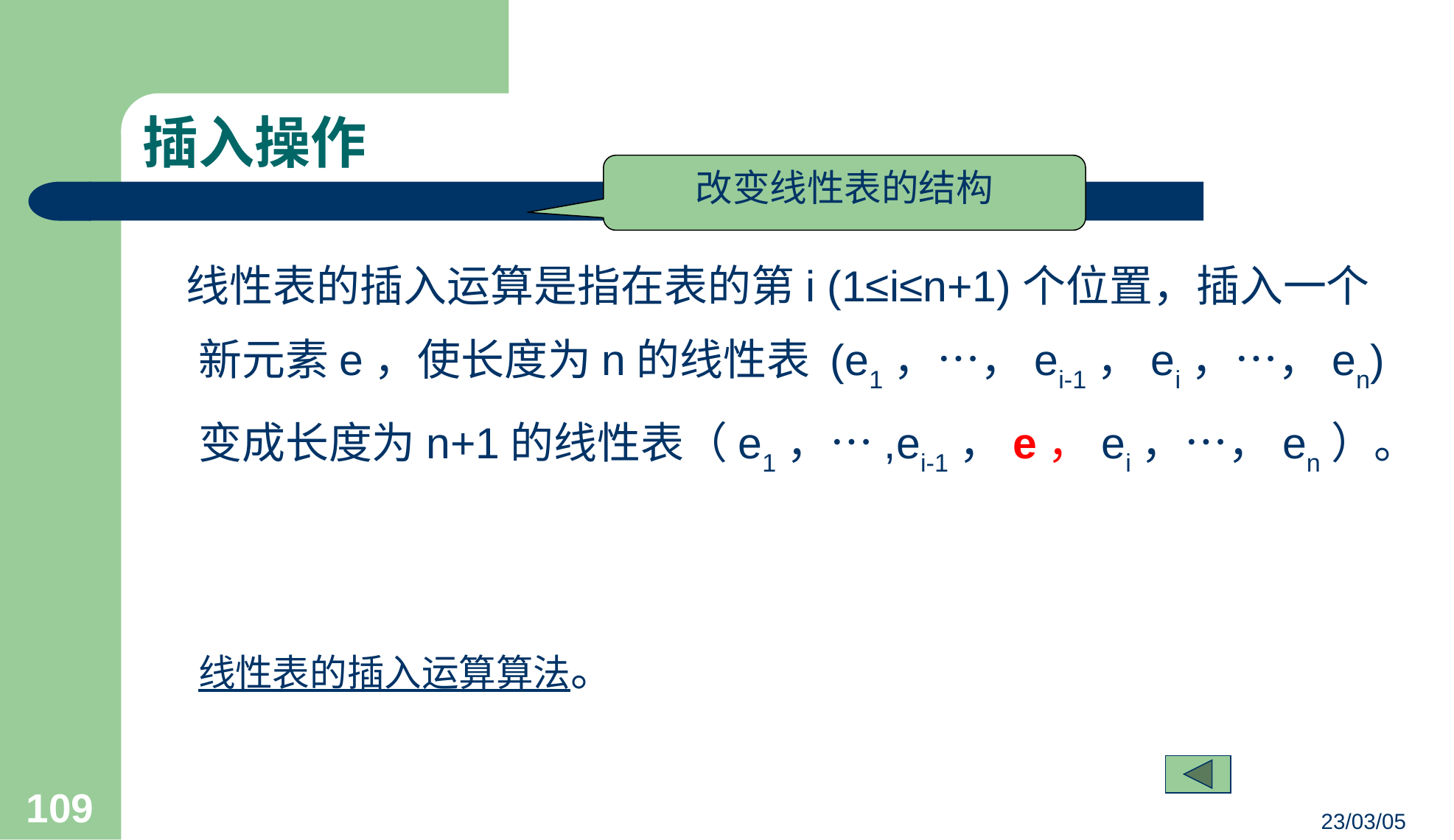

# 插入操作
改变线性表的结构
  线性表的插入运算是指在表的第i (1≤i≤n+1)个位置，插入一个新元素e，使长度为n的线性表 (e1，…，ei-1，ei，…，en) 变成长度为n+1的线性表（e1，…,ei-1，e，ei，…，en）。

	线性表的插入运算算法。

109
23/03/05